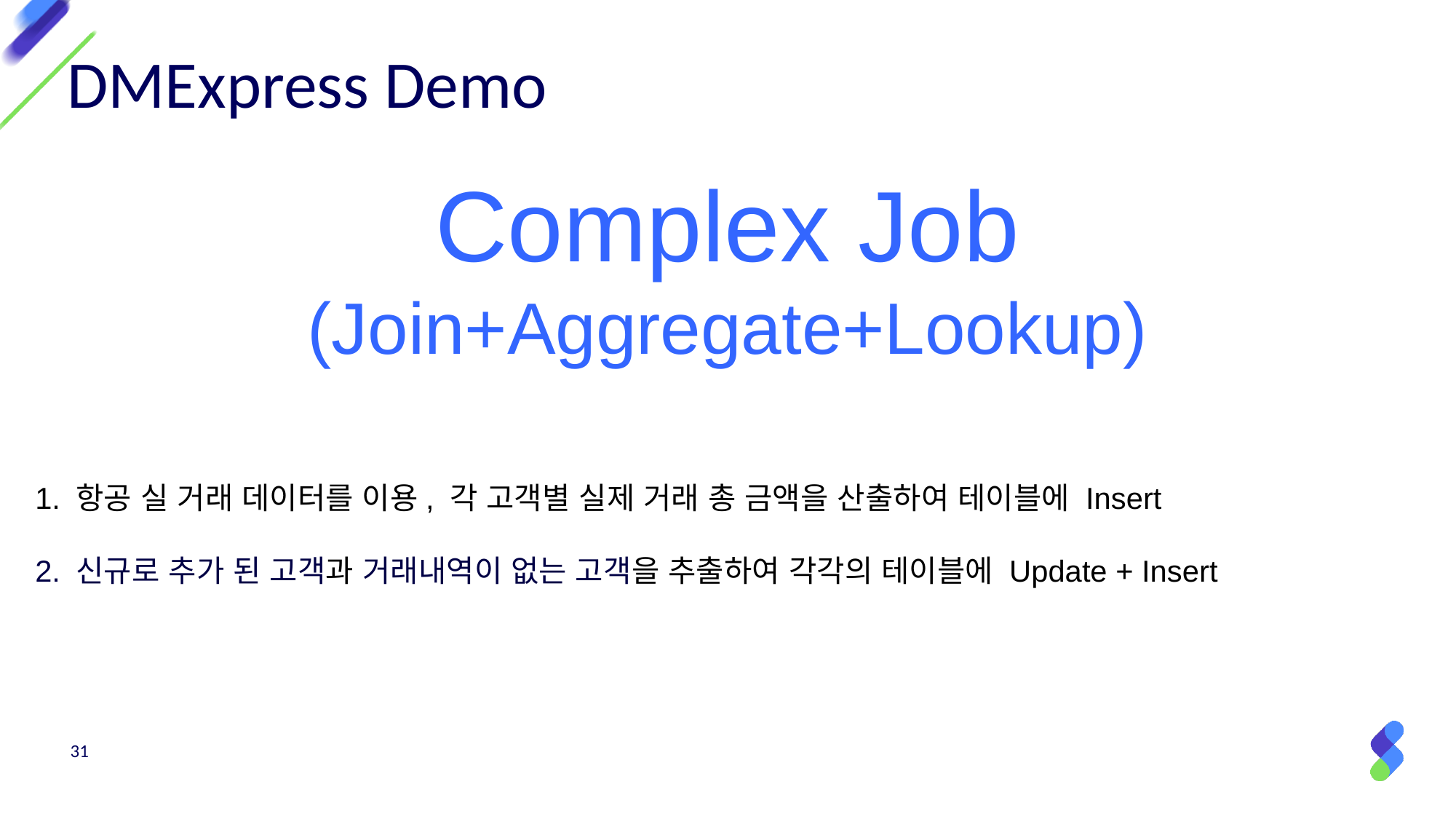

# DMExpress Demo
Complex Job
(Join+Aggregate+Lookup)
항공 실 거래 데이터를 이용, 각 고객별 실제 거래 총 금액을 산출하여 테이블에 Insert
신규로 추가 된 고객과 거래내역이 없는 고객을 추출하여 각각의 테이블에 Update + Insert
31